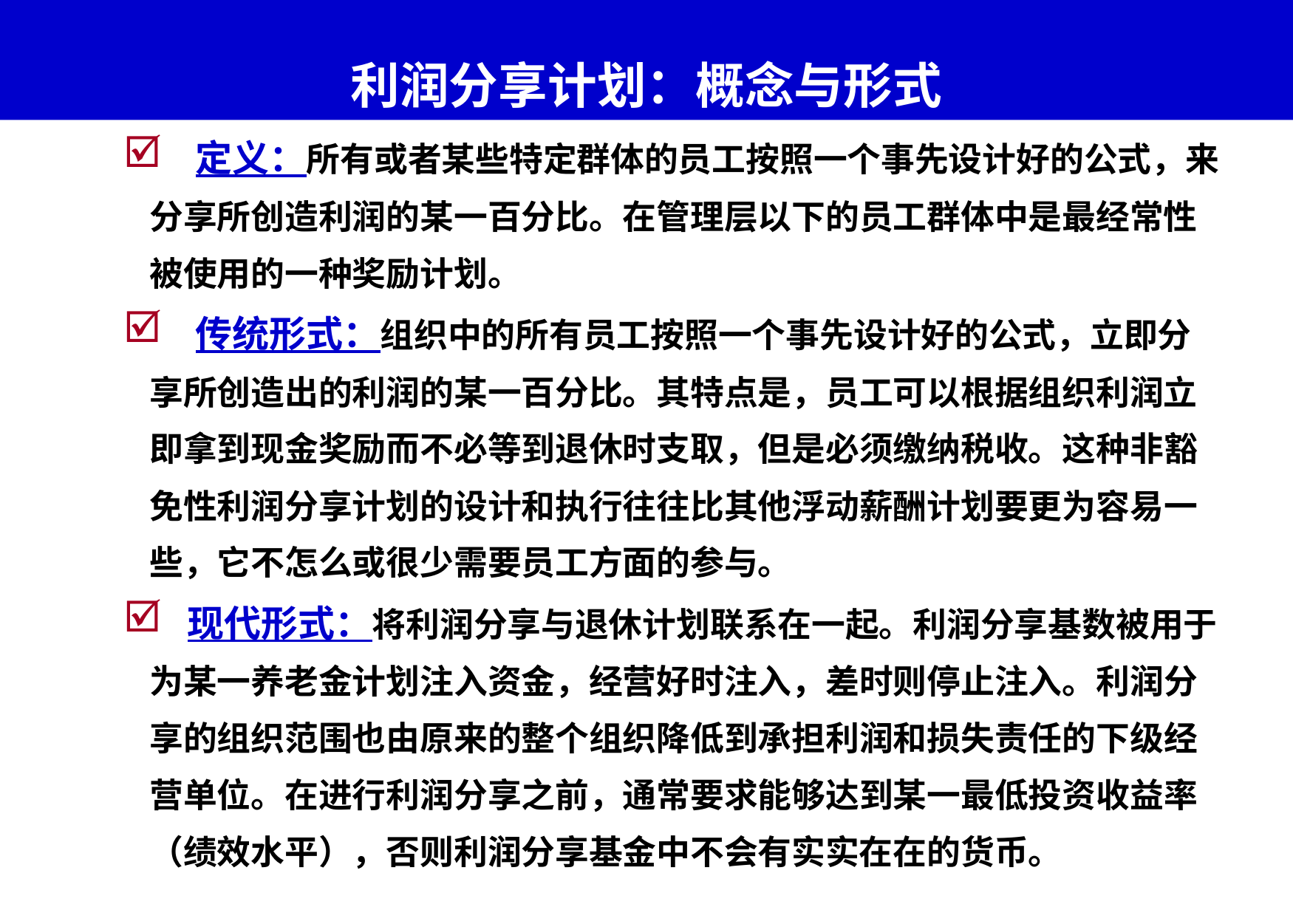

# 利润分享计划：概念与形式
   定义：所有或者某些特定群体的员工按照一个事先设计好的公式，来分享所创造利润的某一百分比。在管理层以下的员工群体中是最经常性被使用的一种奖励计划。
   传统形式：组织中的所有员工按照一个事先设计好的公式，立即分享所创造出的利润的某一百分比。其特点是，员工可以根据组织利润立即拿到现金奖励而不必等到退休时支取，但是必须缴纳税收。这种非豁免性利润分享计划的设计和执行往往比其他浮动薪酬计划要更为容易一些，它不怎么或很少需要员工方面的参与。
  现代形式：将利润分享与退休计划联系在一起。利润分享基数被用于为某一养老金计划注入资金，经营好时注入，差时则停止注入。利润分享的组织范围也由原来的整个组织降低到承担利润和损失责任的下级经营单位。在进行利润分享之前，通常要求能够达到某一最低投资收益率（绩效水平），否则利润分享基金中不会有实实在在的货币。